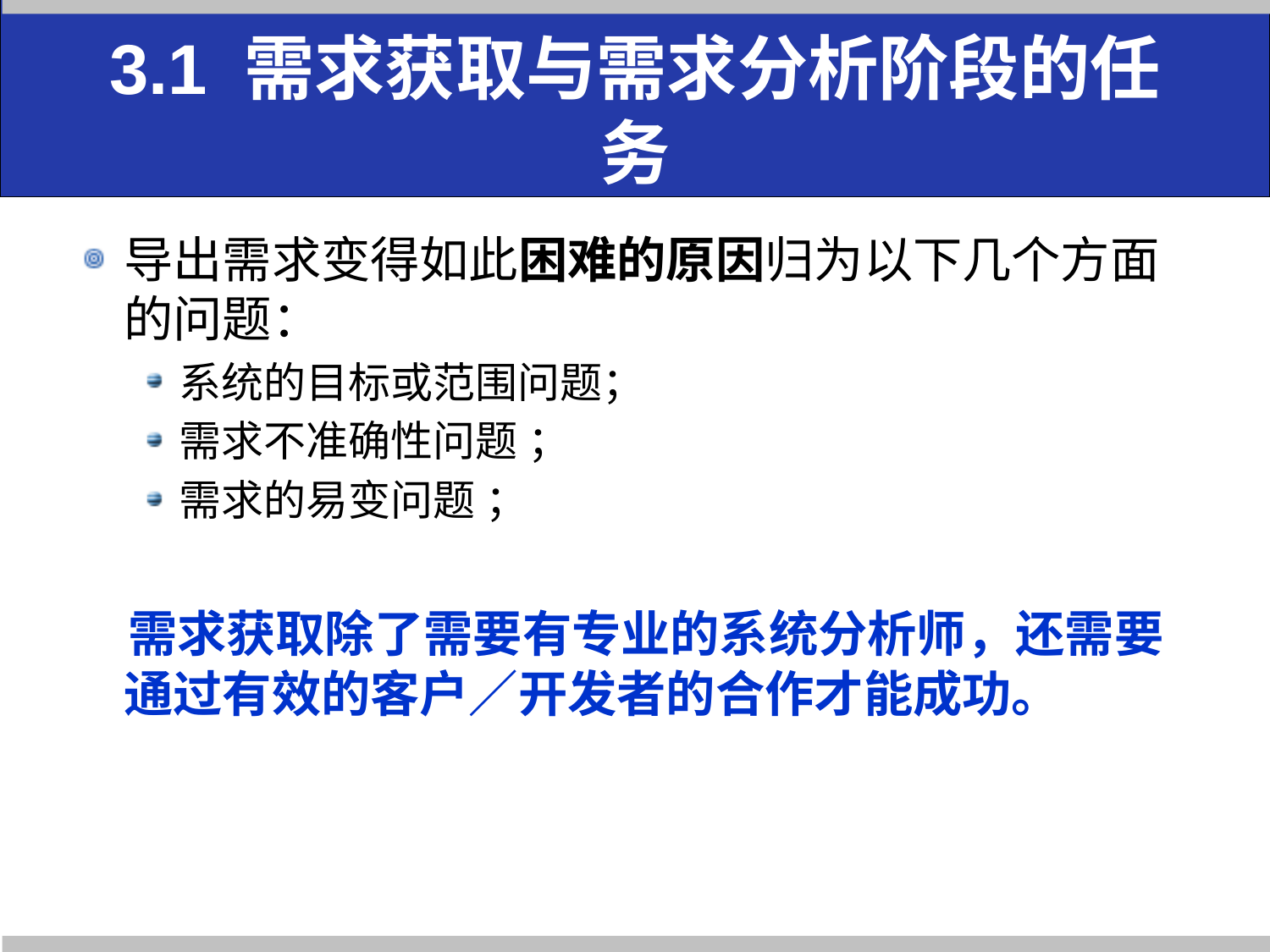

# 3.1 需求获取与需求分析阶段的任务
导出需求变得如此困难的原因归为以下几个方面的问题：
系统的目标或范围问题；
需求不准确性问题 ；
需求的易变问题 ；

   需求获取除了需要有专业的系统分析师，还需要通过有效的客户／开发者的合作才能成功。
226